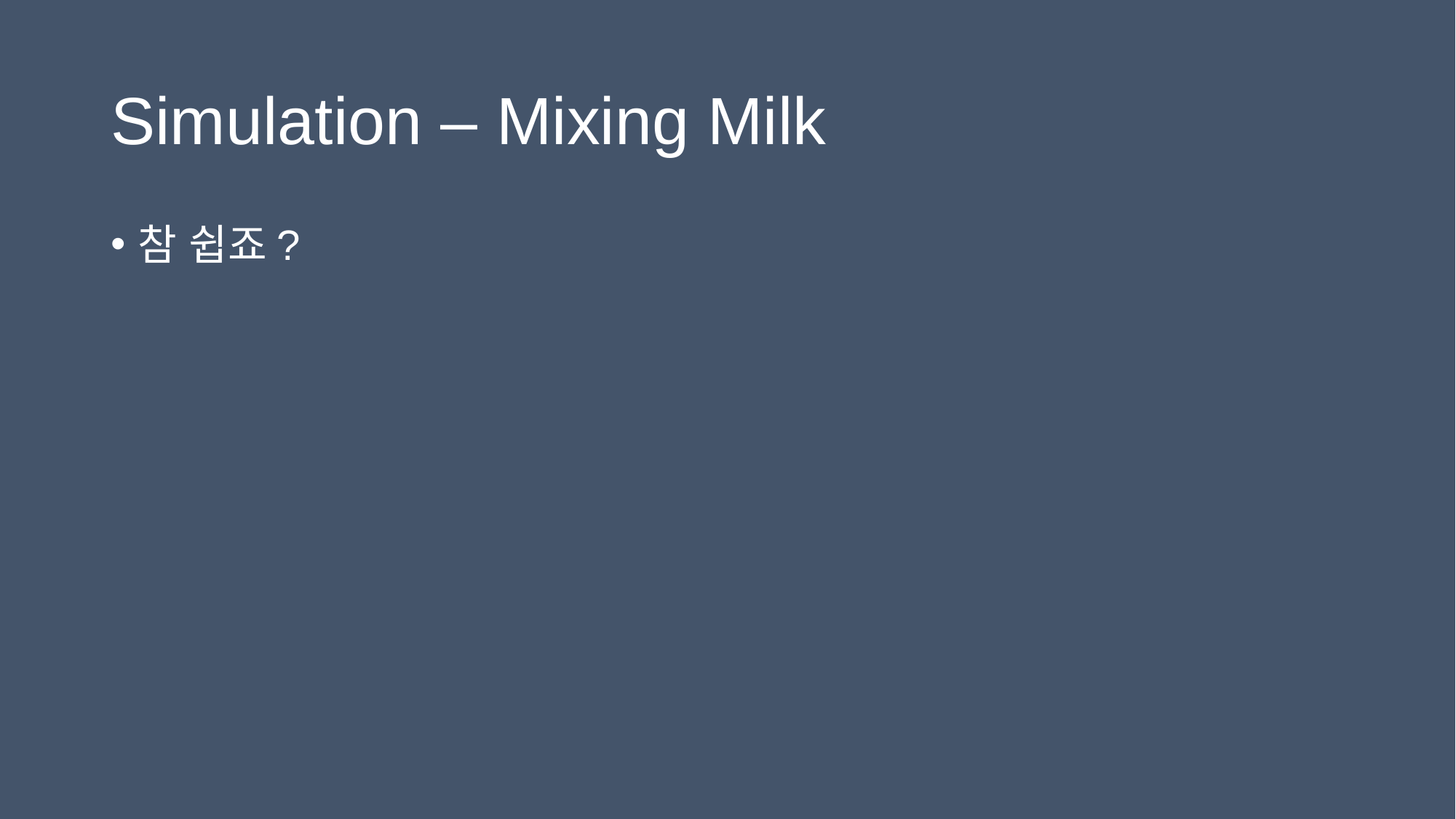

# Simulation – Mixing Milk
참 쉽죠?